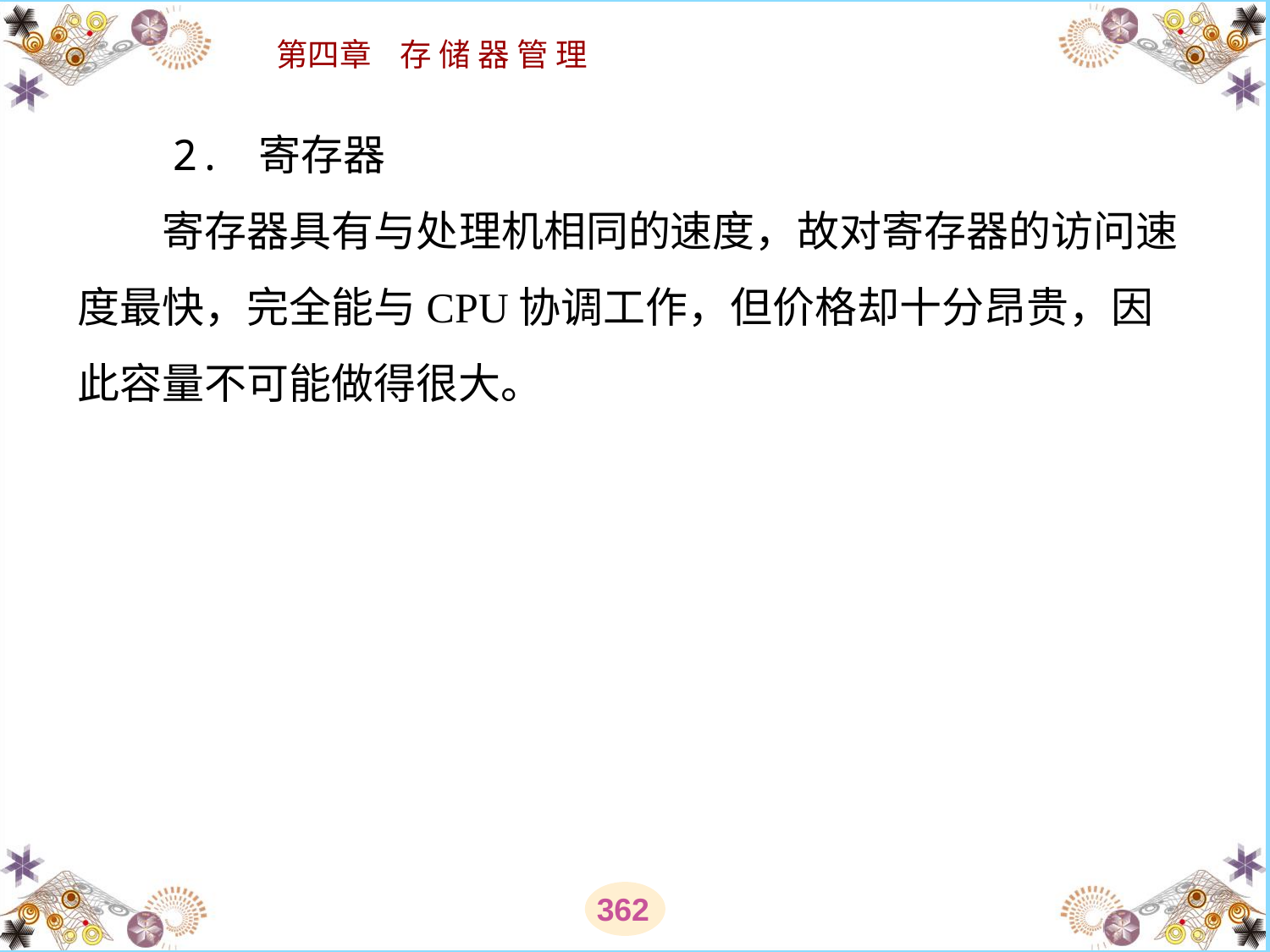

# 2. 寄存器 　　寄存器具有与处理机相同的速度，故对寄存器的访问速度最快，完全能与CPU协调工作，但价格却十分昂贵，因此容量不可能做得很大。